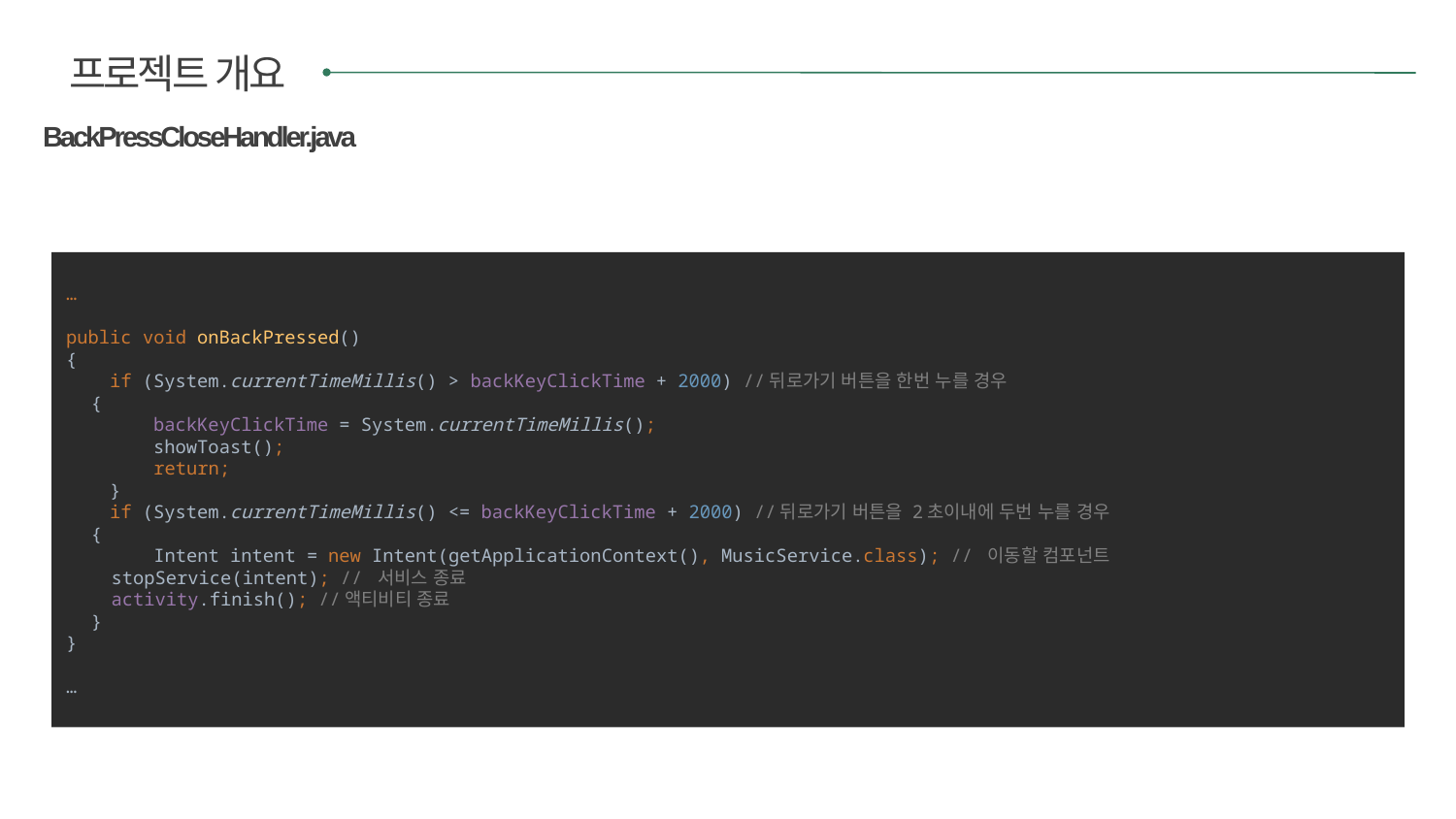

프로젝트 개요
BackPressCloseHandler.java
…

public void onBackPressed()
{
    if (System.currentTimeMillis() > backKeyClickTime + 2000) //뒤로가기 버튼을 한번 누를 경우
    {
        backKeyClickTime = System.currentTimeMillis();
        showToast();
        return;
    }
    if (System.currentTimeMillis() <= backKeyClickTime + 2000) //뒤로가기 버튼을 2초이내에 두번 누를 경우
    {
        Intent intent = new Intent(getApplicationContext(), MusicService.class); // 이동할 컴포넌트
        stopService(intent); // 서비스 종료
        activity.finish(); //액티비티 종료
    }
}

…